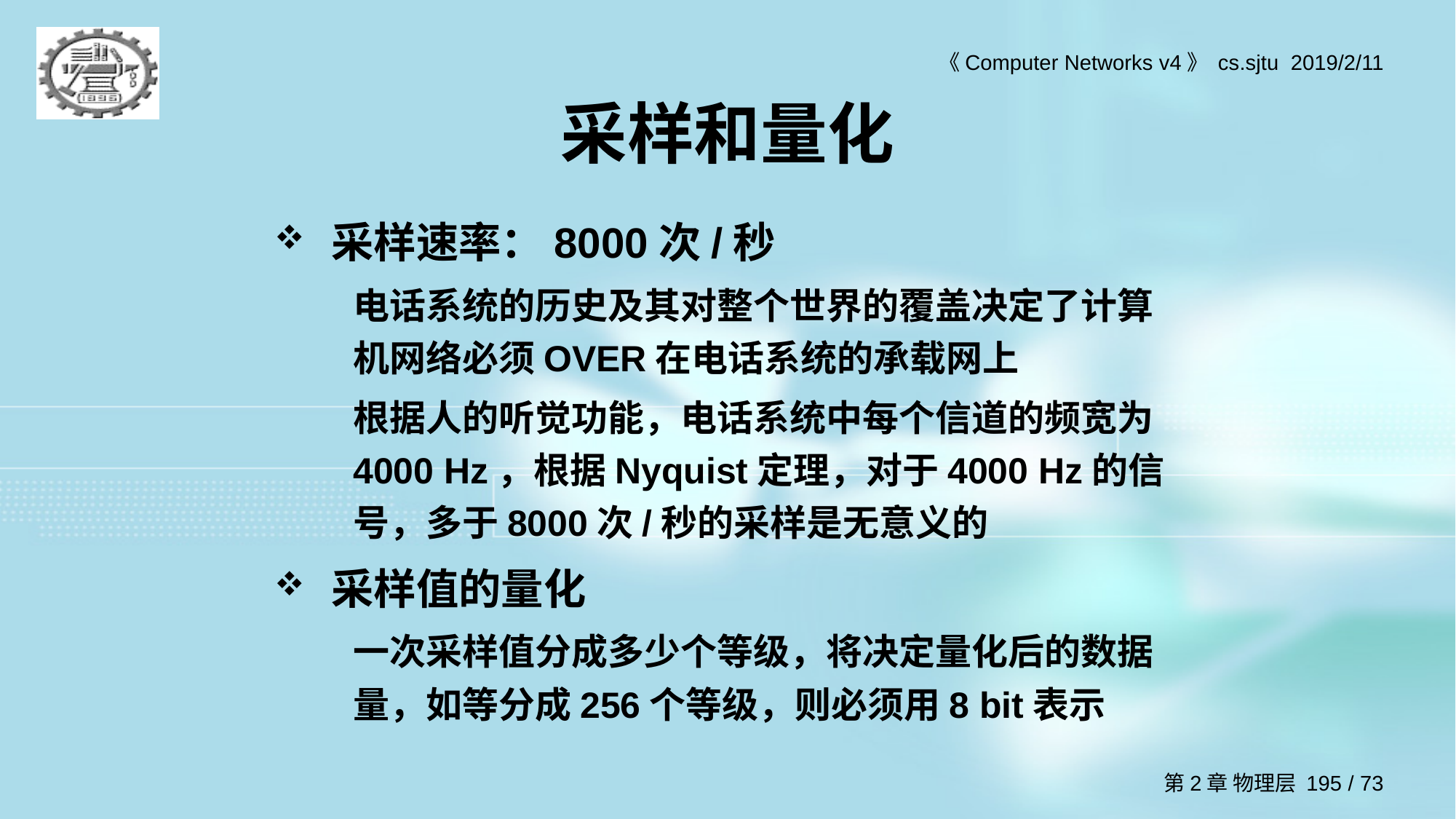

# 采样和量化
采样速率：8000次/秒
电话系统的历史及其对整个世界的覆盖决定了计算机网络必须OVER在电话系统的承载网上
根据人的听觉功能，电话系统中每个信道的频宽为4000 Hz，根据Nyquist定理，对于4000 Hz的信号，多于8000次/秒的采样是无意义的
采样值的量化
一次采样值分成多少个等级，将决定量化后的数据量，如等分成256个等级，则必须用8 bit表示